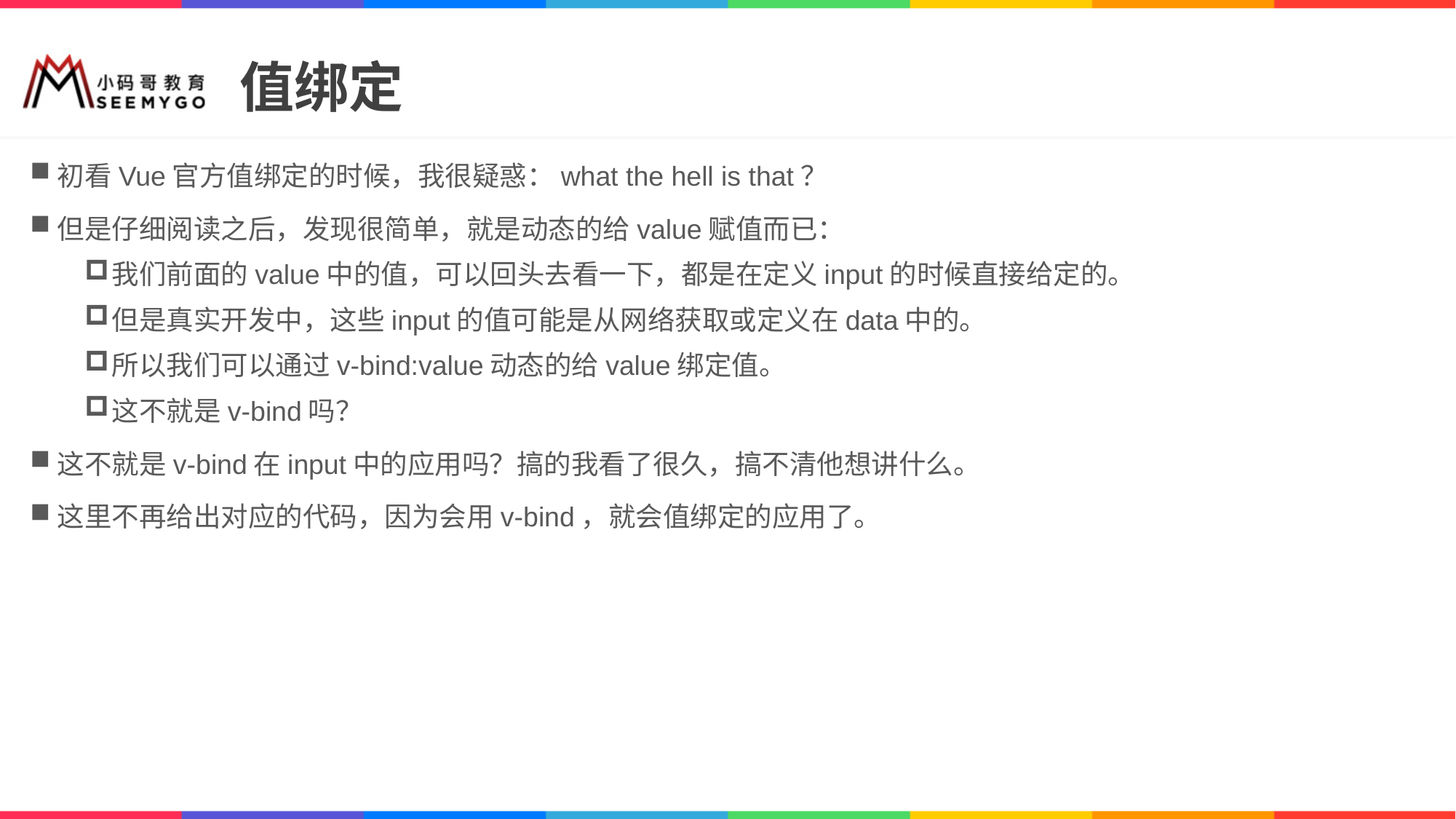

# 值绑定
初看Vue官方值绑定的时候，我很疑惑：what the hell is that？
但是仔细阅读之后，发现很简单，就是动态的给value赋值而已：
我们前面的value中的值，可以回头去看一下，都是在定义input的时候直接给定的。
但是真实开发中，这些input的值可能是从网络获取或定义在data中的。
所以我们可以通过v-bind:value动态的给value绑定值。
这不就是v-bind吗？
这不就是v-bind在input中的应用吗？搞的我看了很久，搞不清他想讲什么。
这里不再给出对应的代码，因为会用v-bind，就会值绑定的应用了。